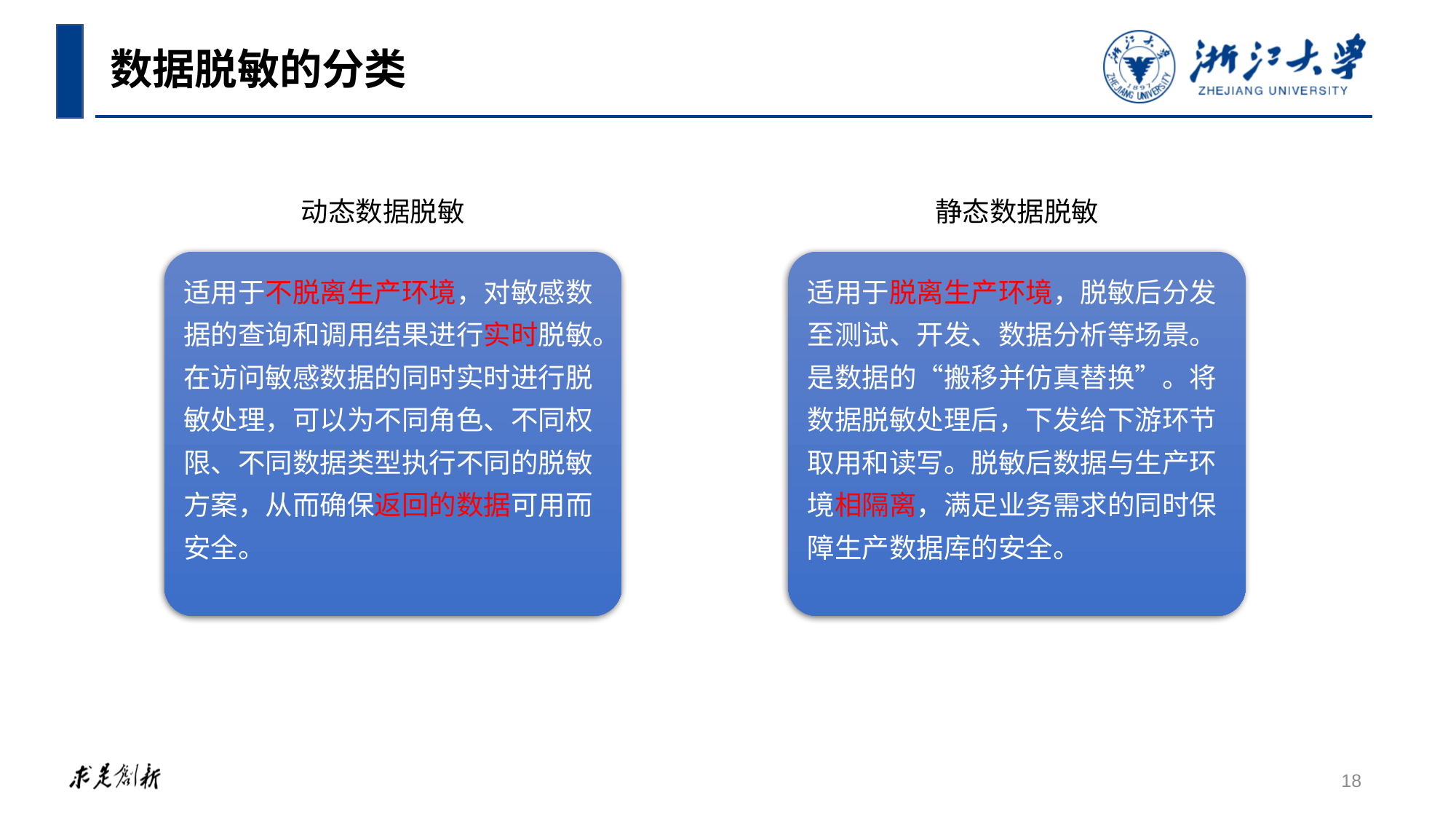

数据脱敏的分类
动态数据脱敏
静态数据脱敏
适用于不脱离生产环境，对敏感数据的查询和调用结果进行实时脱敏。
在访问敏感数据的同时实时进行脱敏处理，可以为不同角色、不同权限、不同数据类型执行不同的脱敏方案，从而确保返回的数据可用而安全。
适用于脱离生产环境，脱敏后分发至测试、开发、数据分析等场景。
是数据的“搬移并仿真替换”。将数据脱敏处理后，下发给下游环节取用和读写。脱敏后数据与生产环境相隔离，满足业务需求的同时保障生产数据库的安全。

18